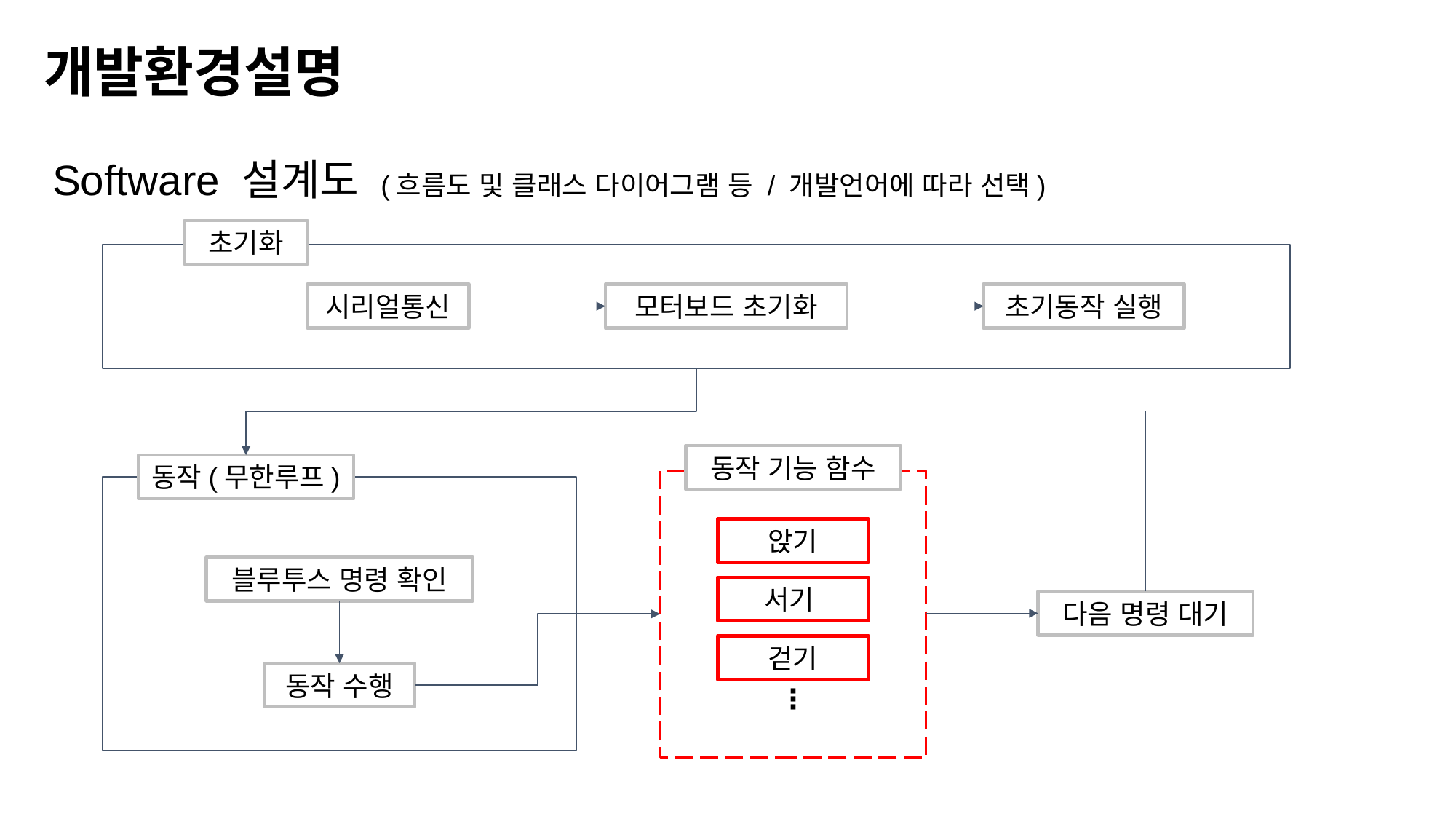

개발환경설명
Software 설계도 (흐름도 및 클래스 다이어그램 등 / 개발언어에 따라 선택)
초기화

시리얼통신
모터보드 초기화
초기동작 실행
동작 기능 함수
동작(무한루프)

앉기
블루투스 명령 확인
서기
다음 명령 대기
걷기
동작 수행
⋮